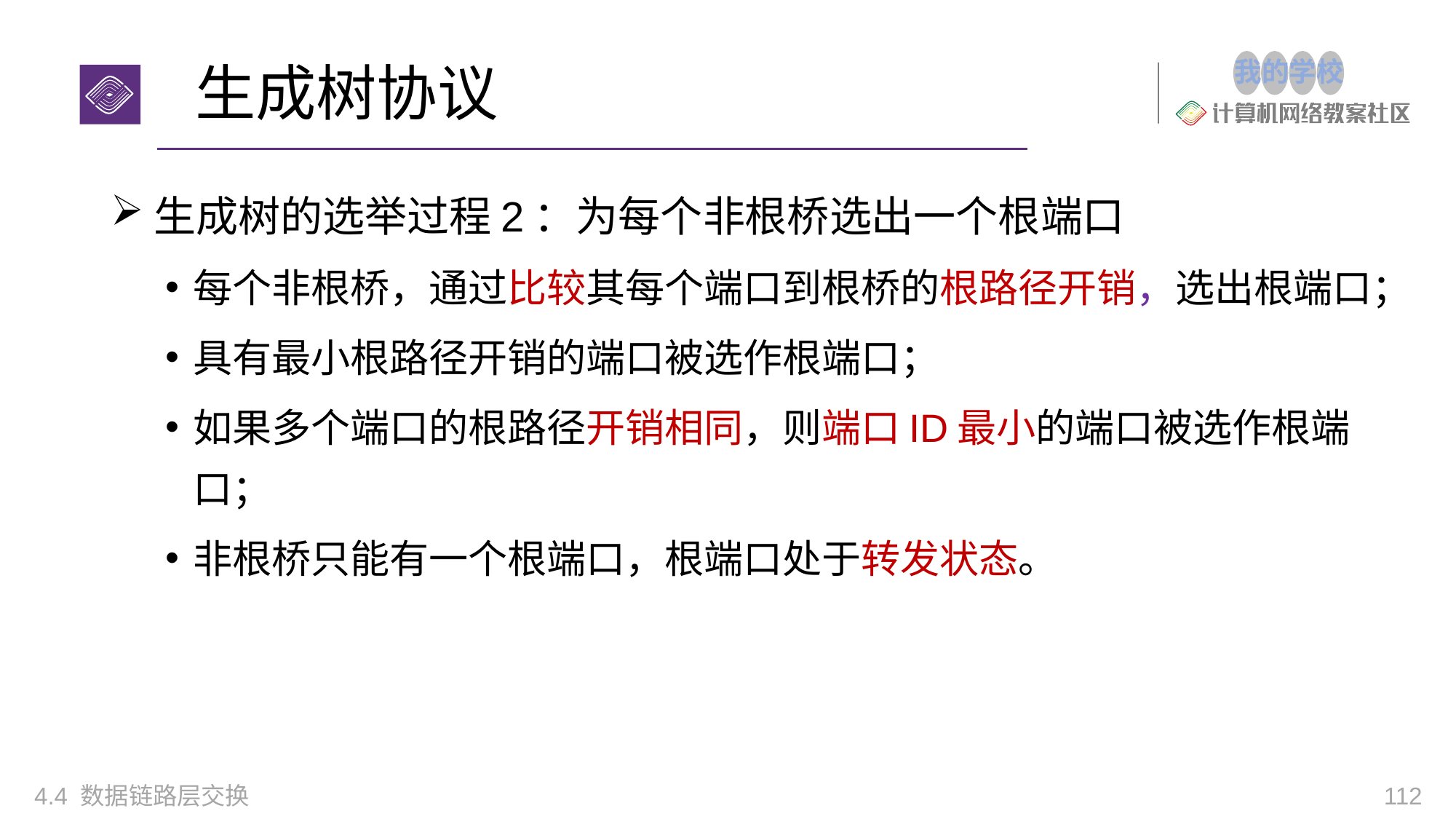

# 生成树协议
生成树的选举过程2：为每个非根桥选出一个根端口
每个非根桥，通过比较其每个端口到根桥的根路径开销，选出根端口；
具有最小根路径开销的端口被选作根端口；
如果多个端口的根路径开销相同，则端口ID最小的端口被选作根端口；
非根桥只能有一个根端口，根端口处于转发状态。

4.4 数据链路层交换
112